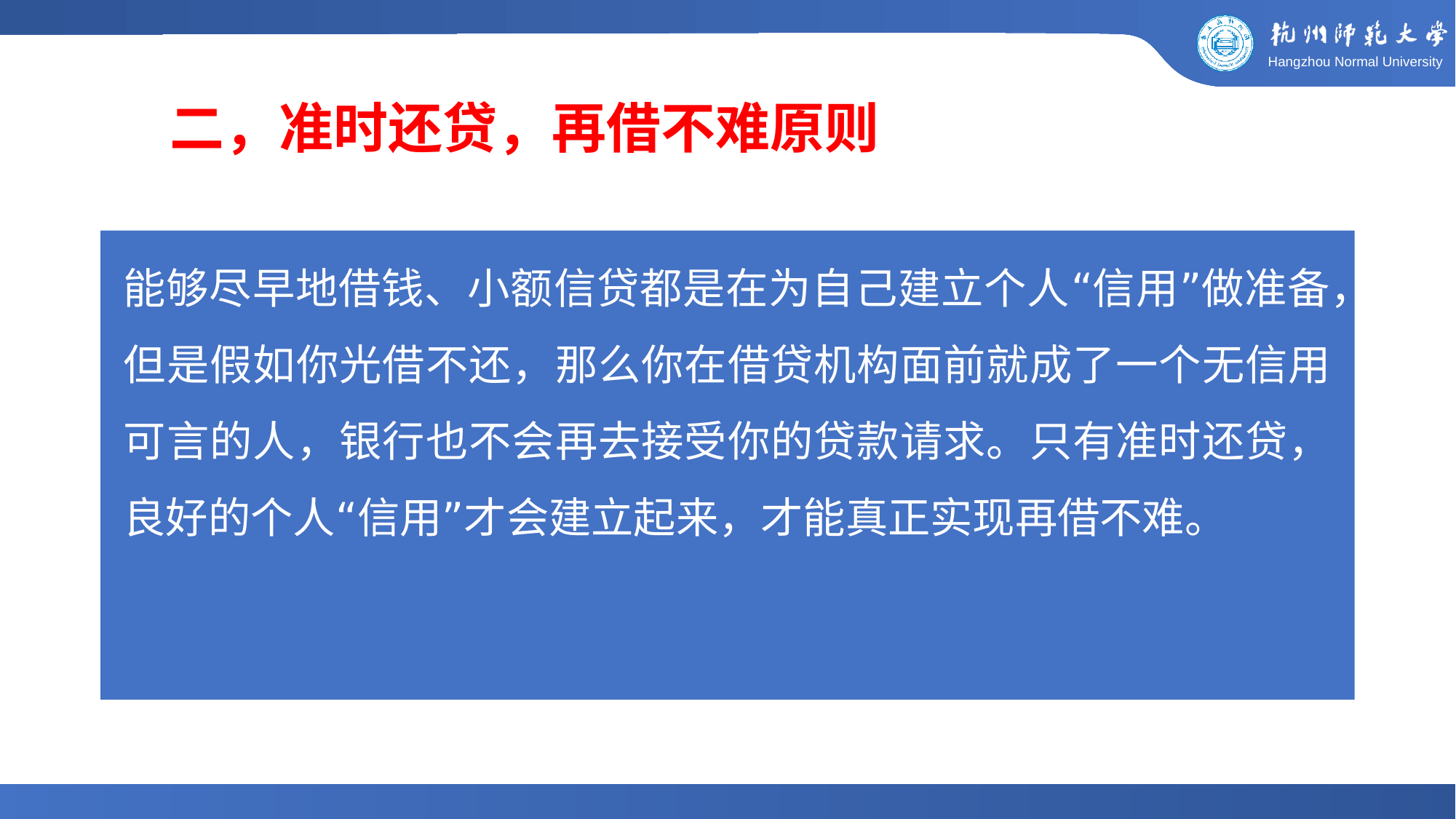

二，准时还贷，再借不难原则
能够尽早地借钱、小额信贷都是在为自己建立个人“信用”做准备，但是假如你光借不还，那么你在借贷机构面前就成了一个无信用可言的人，银行也不会再去接受你的贷款请求。只有准时还贷，良好的个人“信用”才会建立起来，才能真正实现再借不难。